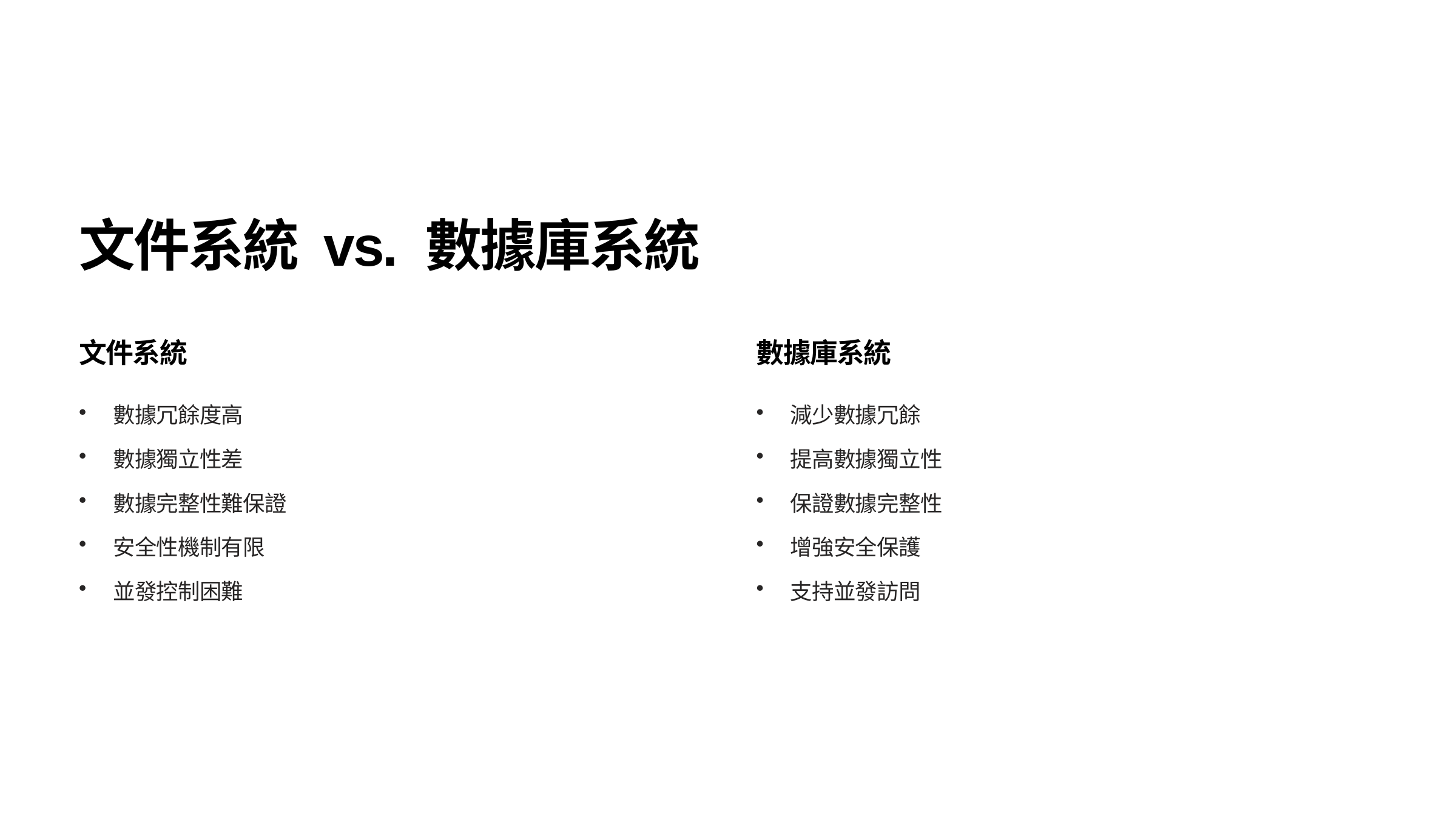

文件系統 vs. 數據庫系統
文件系統
數據庫系統
數據冗餘度高
減少數據冗餘
數據獨立性差
提高數據獨立性
數據完整性難保證
保證數據完整性
安全性機制有限
增強安全保護
並發控制困難
支持並發訪問